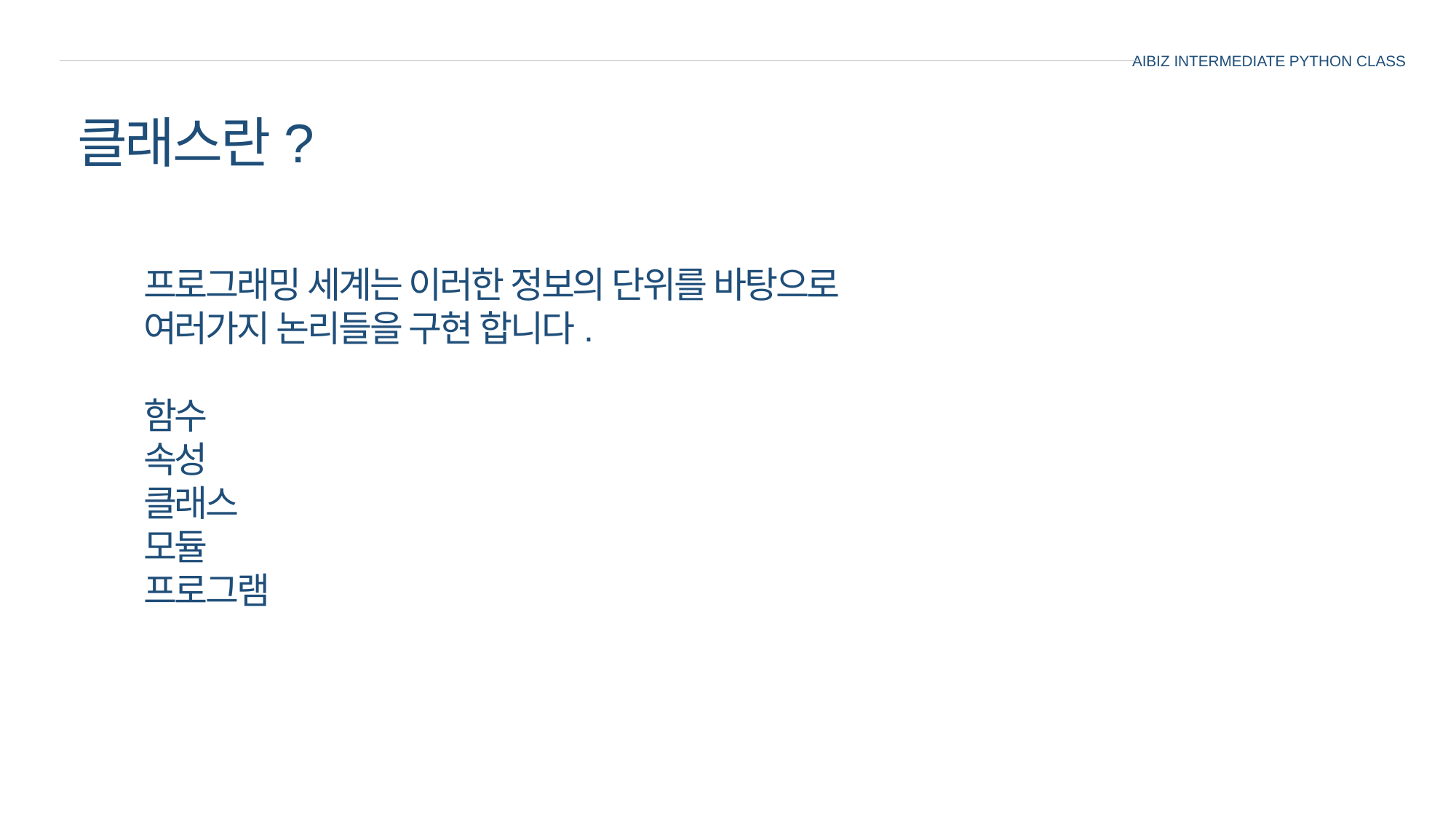

AIBIZ INTERMEDIATE PYTHON CLASS
클래스란?
프로그래밍 세계는 이러한 정보의 단위를 바탕으로
여러가지 논리들을 구현 합니다.

함수
속성
클래스
모듈
프로그램